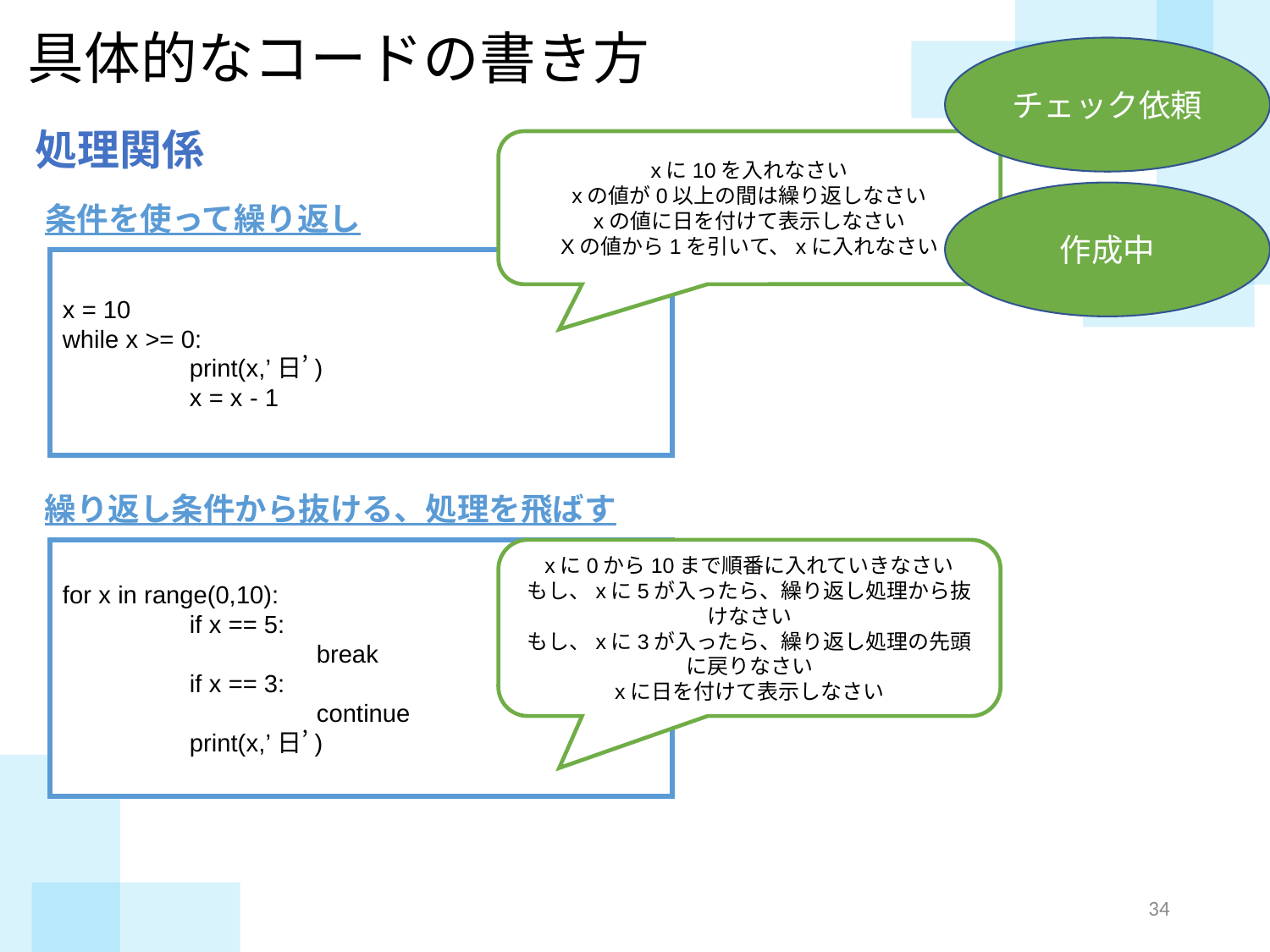

具体的なコードの書き方
チェック依頼
処理関係
xに10を入れなさい
xの値が0以上の間は繰り返しなさい
xの値に日を付けて表示しなさい
Xの値から1を引いて、xに入れなさい
作成中
条件を使って繰り返し
x = 10
while x >= 0:
	print(x,’日’)
	x = x - 1
繰り返し条件から抜ける、処理を飛ばす
for x in range(0,10):
	if x == 5:
		break
	if x == 3:
		continue
	print(x,’日’)
xに0から10まで順番に入れていきなさい
もし、xに5が入ったら、繰り返し処理から抜けなさい
もし、xに3が入ったら、繰り返し処理の先頭に戻りなさい
xに日を付けて表示しなさい
34